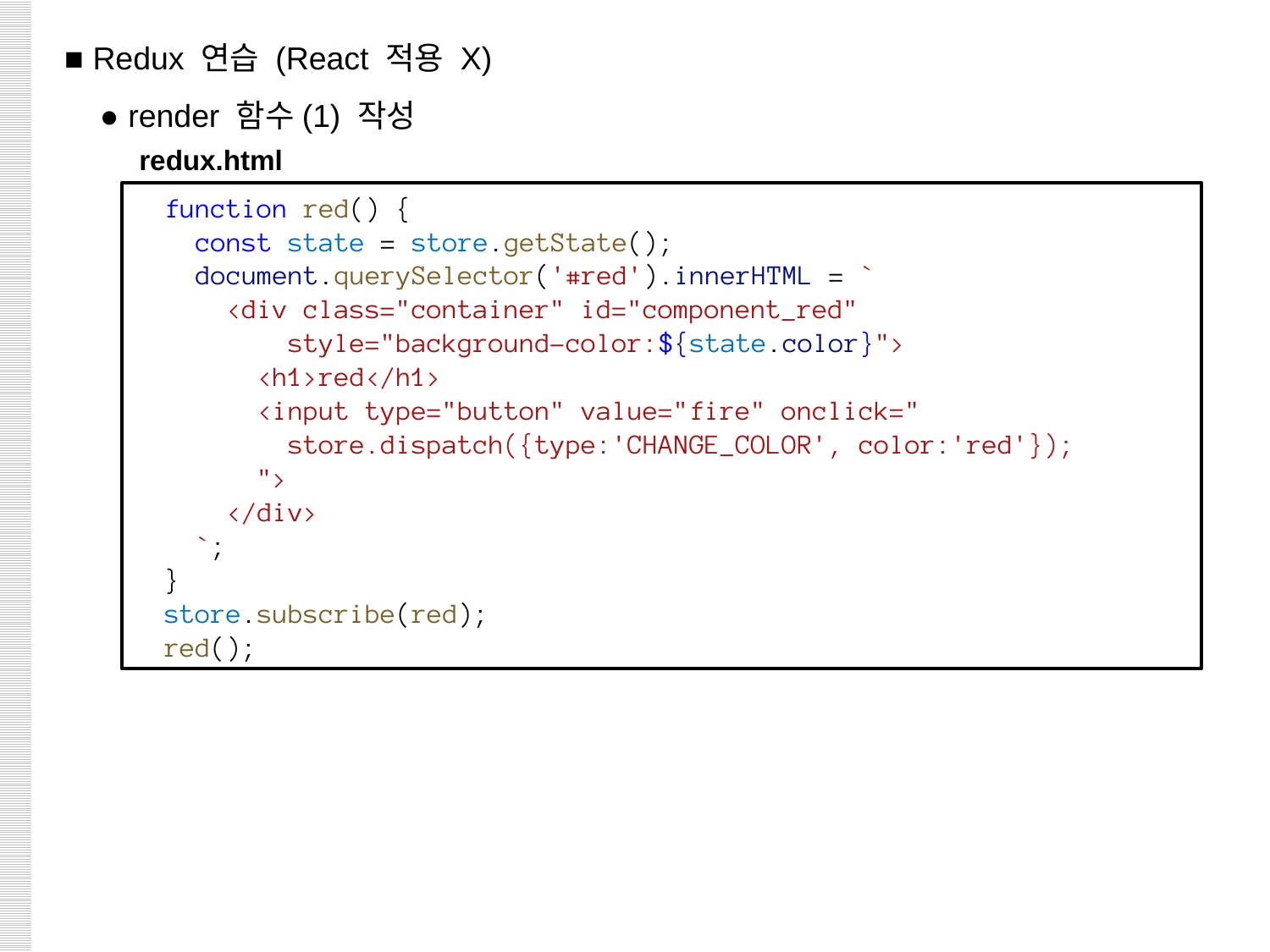

■ Redux 연습 (React 적용 X)
    ● render 함수(1) 작성
redux.html
  function red() {
    const state = store.getState();
    document.querySelector('#red').innerHTML = `
      <div class="container" id="component_red"
          style="background-color:${state.color}">
        <h1>red</h1>
        <input type="button" value="fire" onclick="
          store.dispatch({type:'CHANGE_COLOR', color:'red'});
        ">
      </div>
    `;
  }
  store.subscribe(red);
  red();